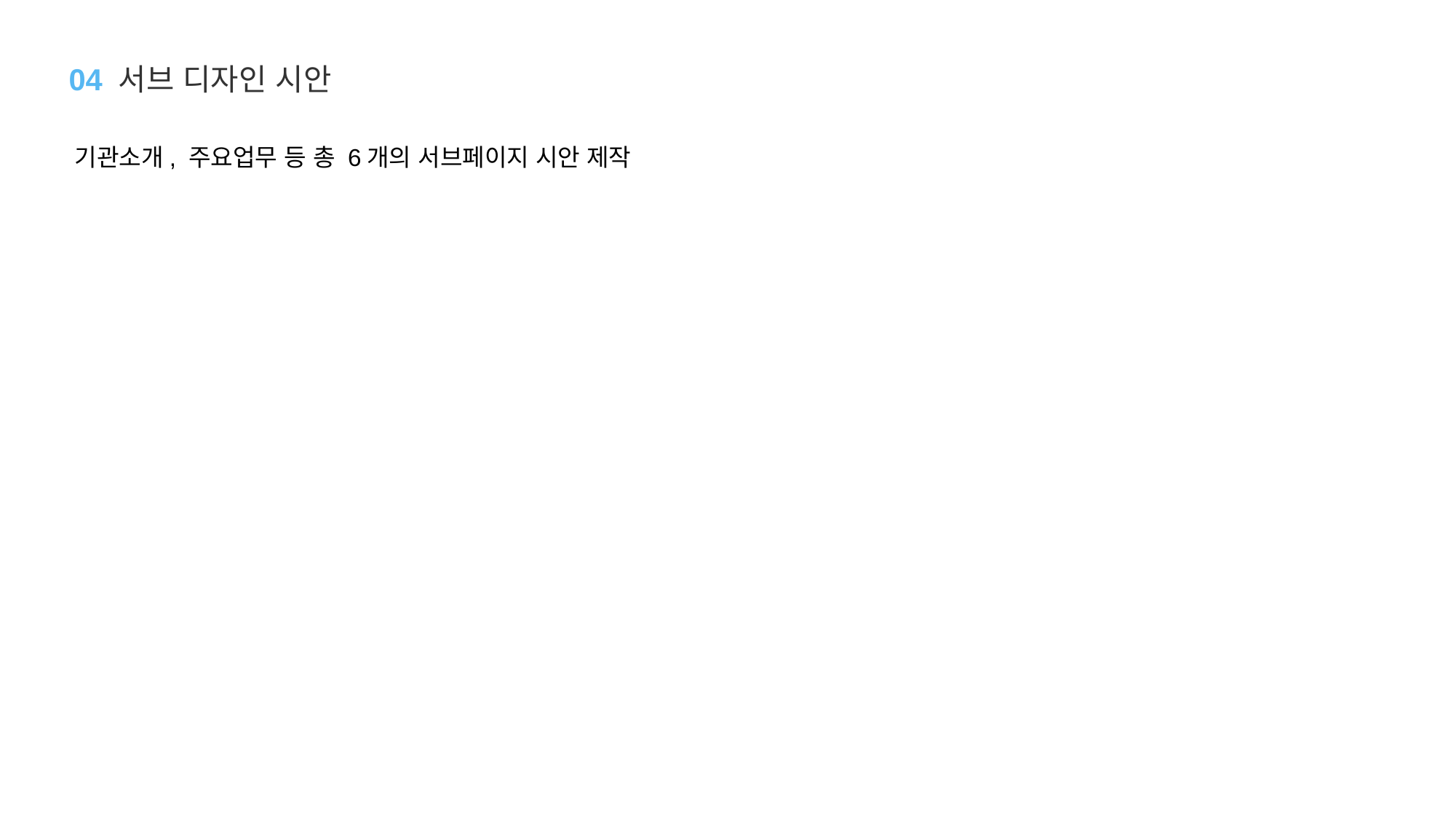

04 서브 디자인 시안
기관소개, 주요업무 등 총 6개의 서브페이지 시안 제작